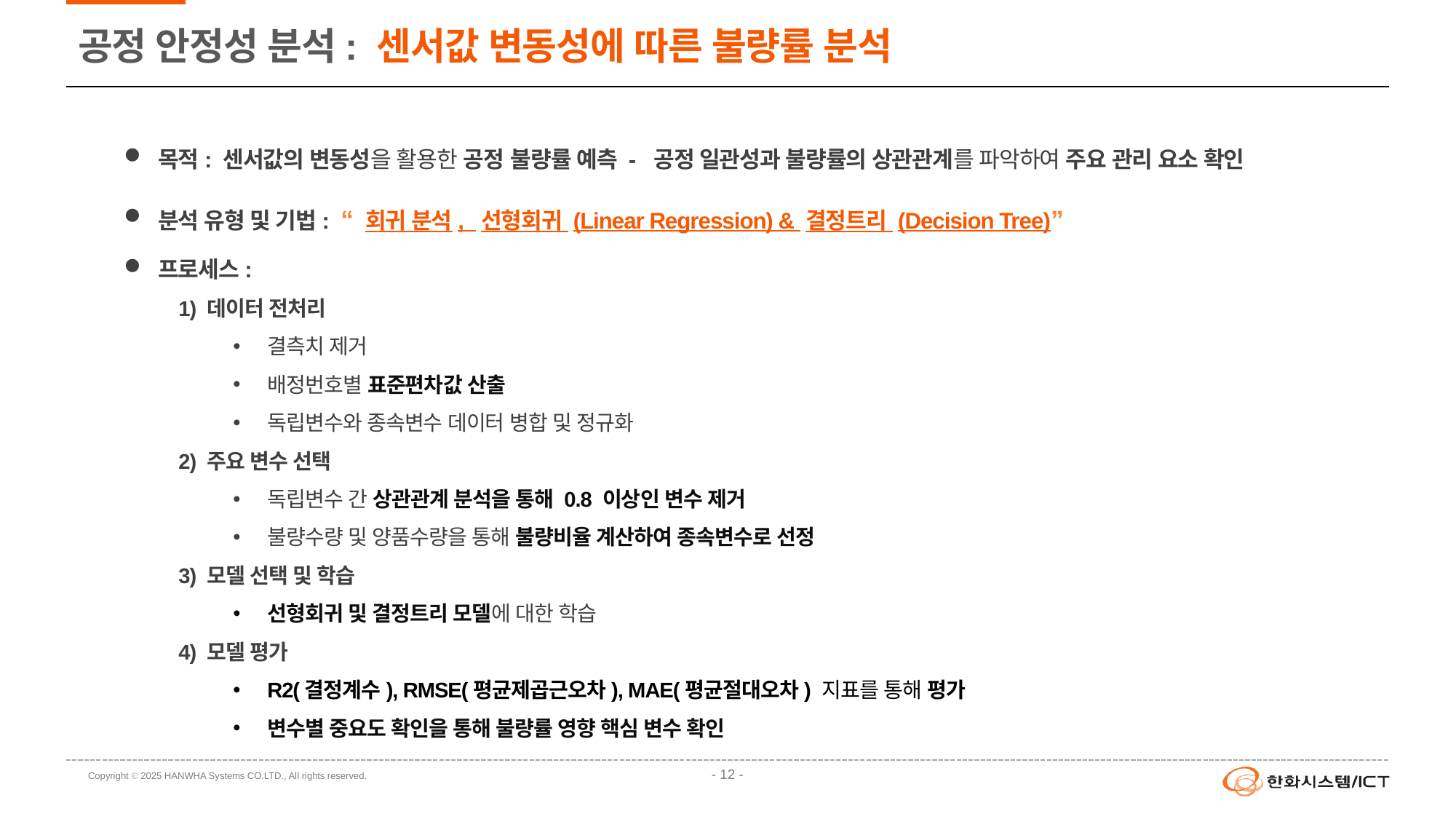

# 공정 안정성 분석: 센서값 변동성에 따른 불량률 분석
목적: 센서값의 변동성을 활용한 공정 불량률 예측 -  공정 일관성과 불량률의 상관관계를 파악하여 주요 관리 요소 확인
분석 유형 및 기법:  “ 회귀 분석,  선형회귀 (Linear Regression) & 결정트리 (Decision Tree)”
프로세스:
1) 데이터 전처리
결측치 제거
배정번호별 표준편차값 산출
독립변수와 종속변수 데이터 병합 및 정규화
2) 주요 변수 선택
독립변수 간 상관관계 분석을 통해 0.8 이상인 변수 제거
불량수량 및 양품수량을 통해 불량비율 계산하여 종속변수로 선정
3) 모델 선택 및 학습
선형회귀 및 결정트리 모델에 대한 학습
4) 모델 평가
R2(결정계수), RMSE(평균제곱근오차), MAE(평균절대오차) 지표를 통해 평가
변수별 중요도 확인을 통해 불량률 영향 핵심 변수 확인